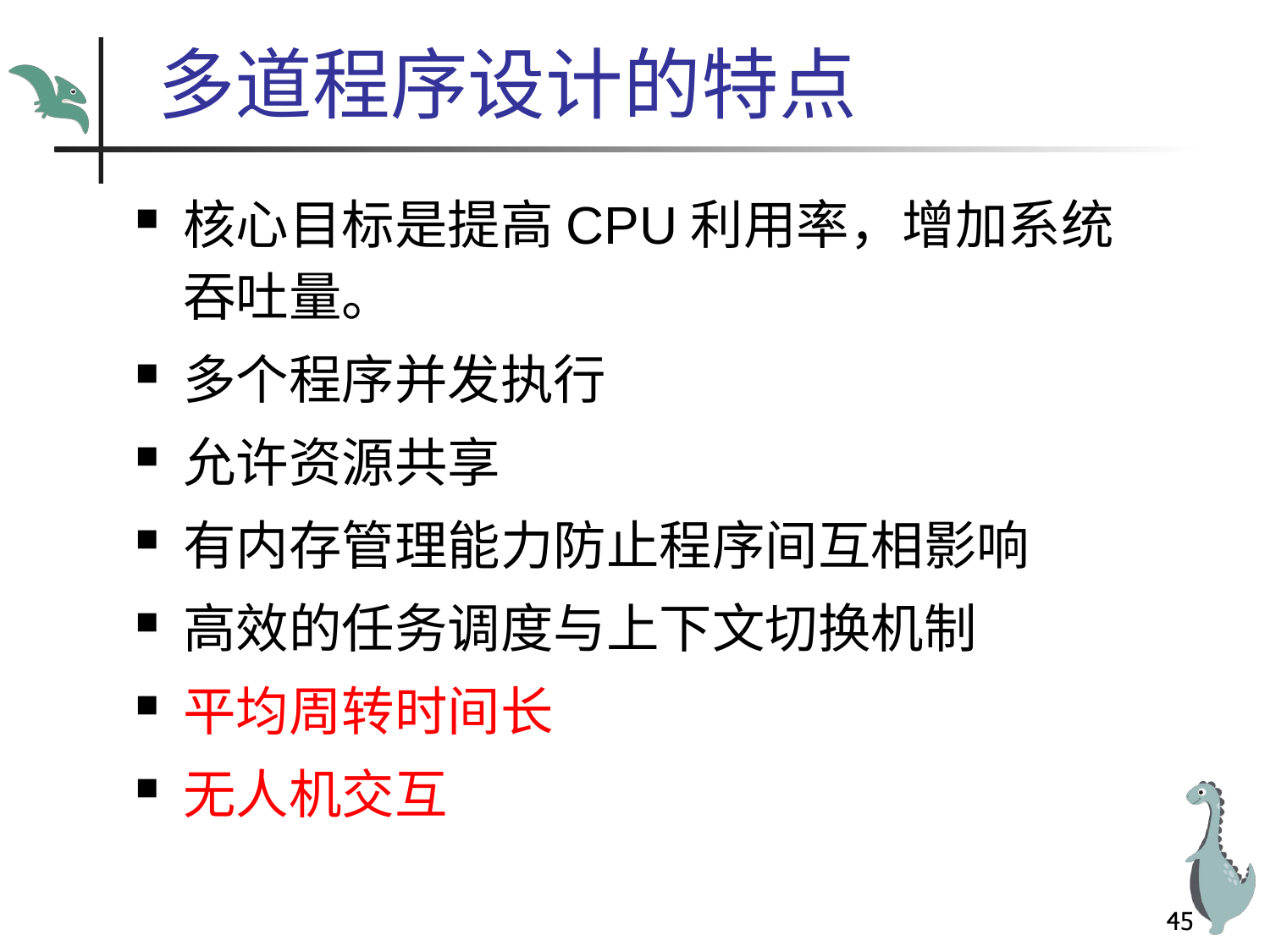

# 多道程序设计的特点
核心目标是提高CPU利用率，增加系统吞吐量。
多个程序并发执行
允许资源共享
有内存管理能力防止程序间互相影响
高效的任务调度与上下文切换机制
平均周转时间长
无人机交互
45